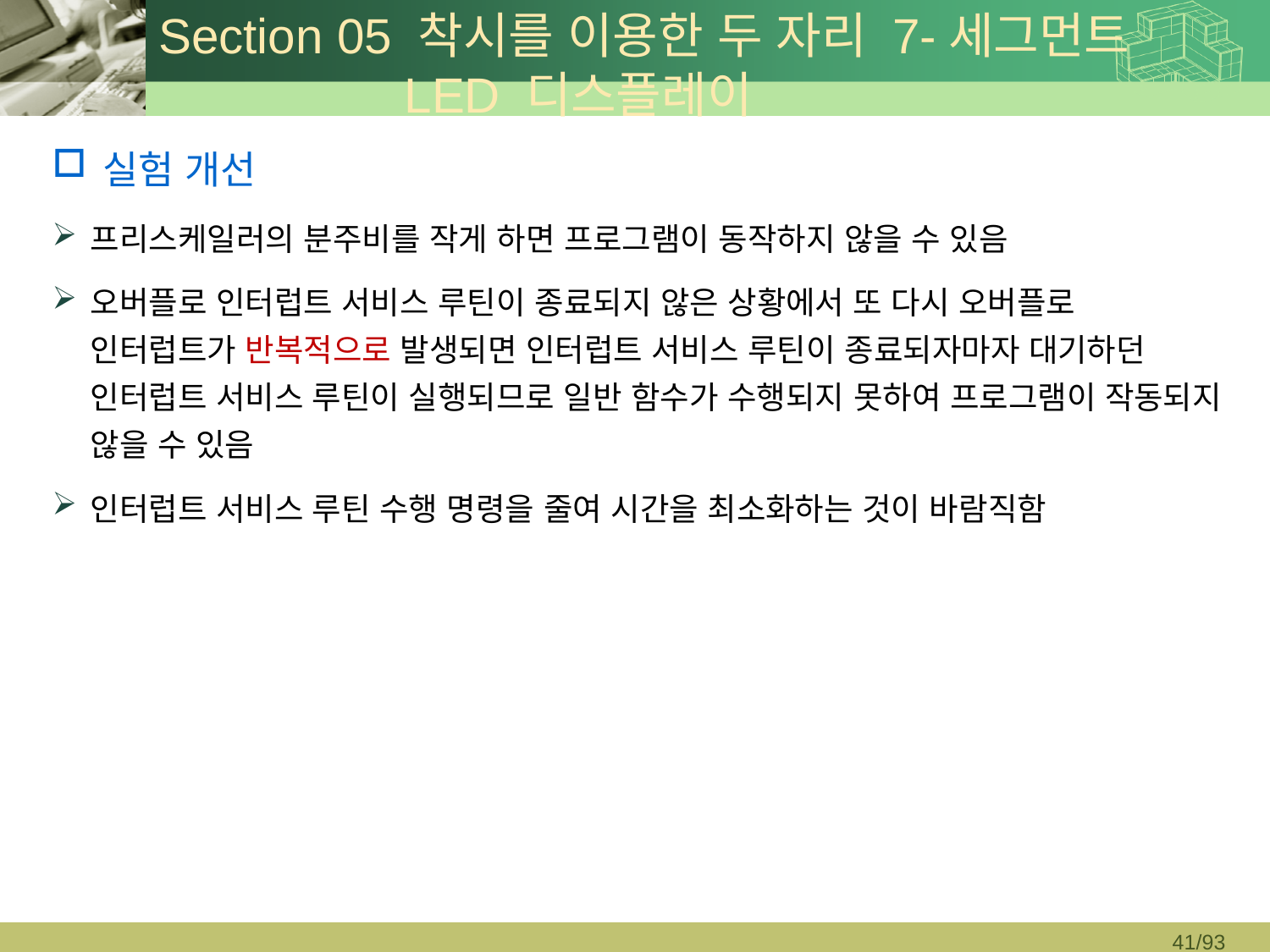

# Section 05 착시를 이용한 두 자리 7-세그먼트 LED 디스플레이
실험 개선
프리스케일러의 분주비를 작게 하면 프로그램이 동작하지 않을 수 있음
오버플로 인터럽트 서비스 루틴이 종료되지 않은 상황에서 또 다시 오버플로 인터럽트가 반복적으로 발생되면 인터럽트 서비스 루틴이 종료되자마자 대기하던 인터럽트 서비스 루틴이 실행되므로 일반 함수가 수행되지 못하여 프로그램이 작동되지 않을 수 있음
인터럽트 서비스 루틴 수행 명령을 줄여 시간을 최소화하는 것이 바람직함